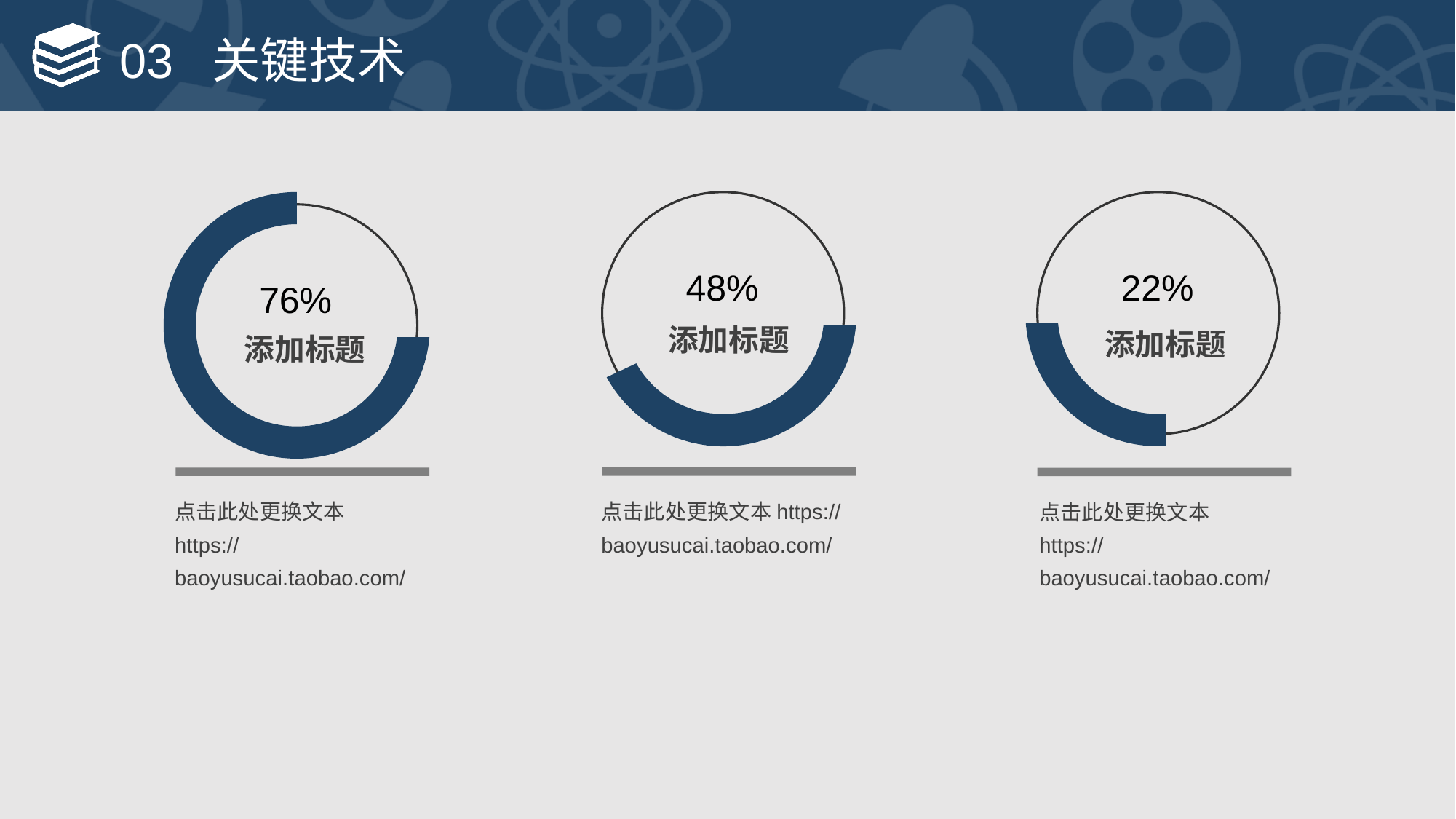

# 03  关键技术

76%
添加标题

点击此处更换文本https://baoyusucai.taobao.com/

48%
添加标题

点击此处更换文本https://baoyusucai.taobao.com/

22%
添加标题

点击此处更换文本https://baoyusucai.taobao.com/